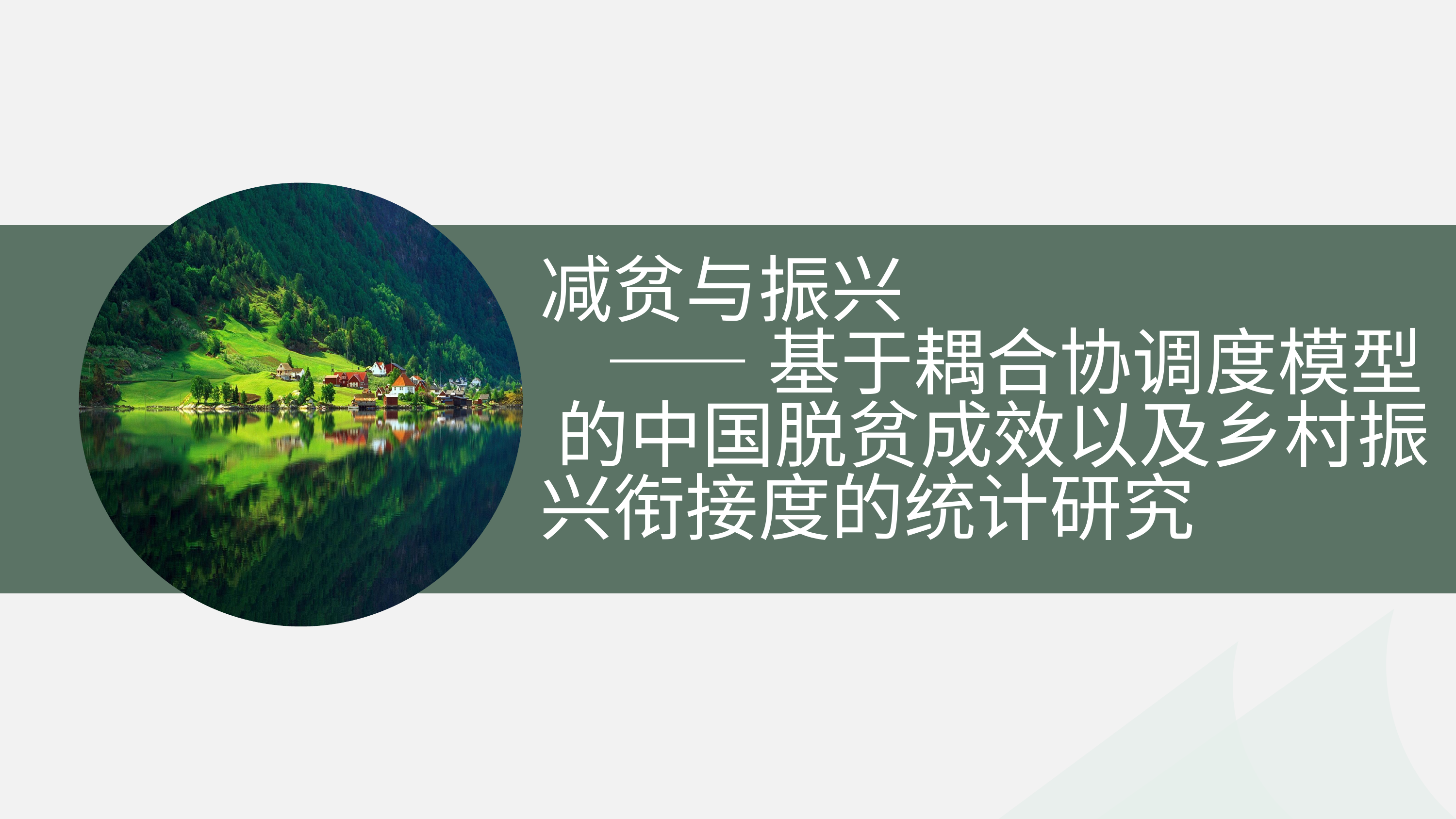

减贫与振兴
    ——基于耦合协调度模型   的中国脱贫成效以及乡村振兴衔接度的统计研究